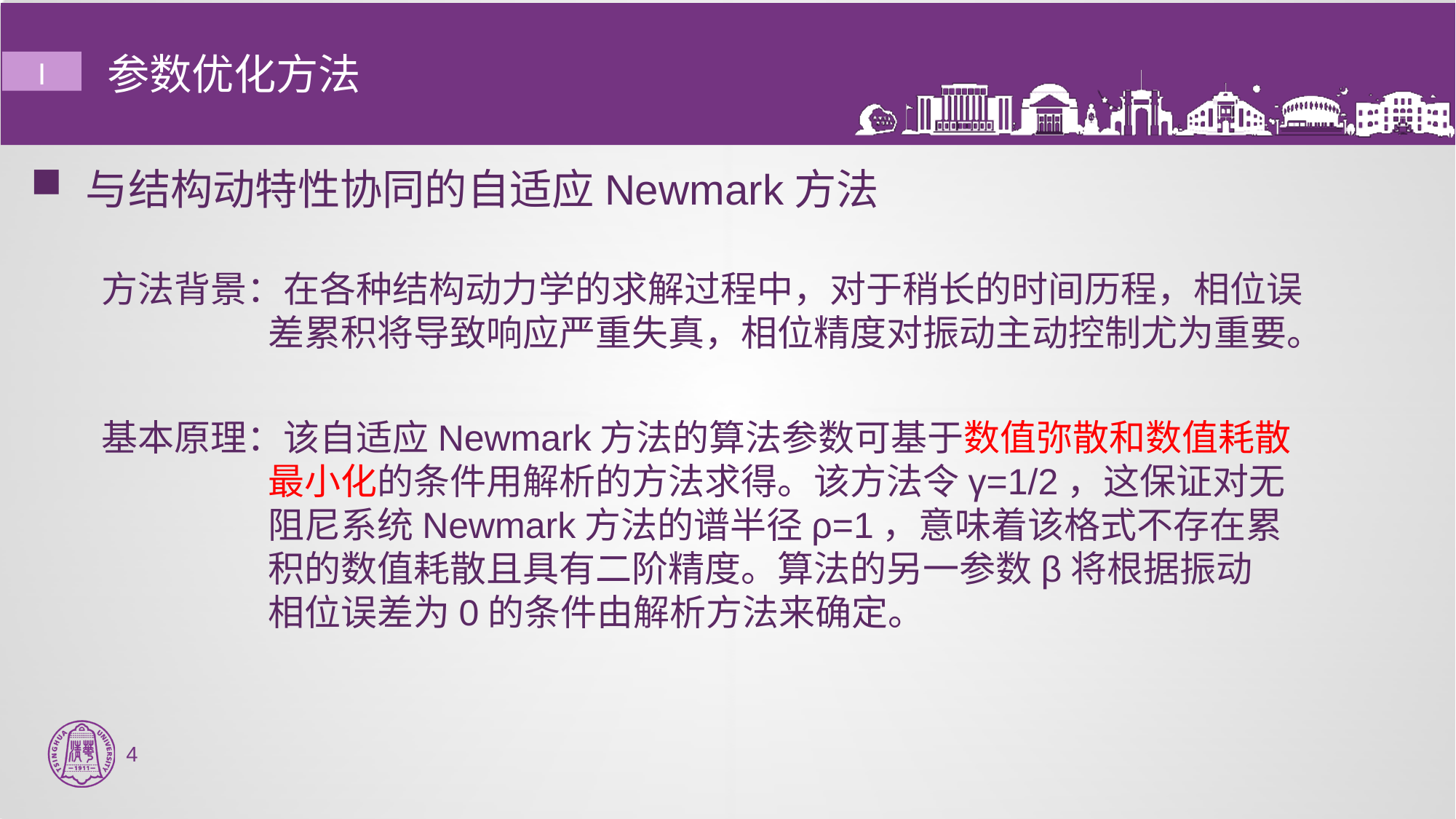

# 参数优化方法
I

与结构动特性协同的自适应Newmark方法
方法背景：在各种结构动力学的求解过程中，对于稍长的时间历程，相位误	       差累积将导致响应严重失真，相位精度对振动主动控制尤为重要。
基本原理：该自适应Newmark方法的算法参数可基于数值弥散和数值耗散		       最小化的条件用解析的方法求得。该方法令γ=1/2，这保证对无      	       阻尼系统Newmark方法的谱半径ρ=1，意味着该格式不存在累	     	       积的数值耗散且具有二阶精度。算法的另一参数β将根据振动	   	       相位误差为0的条件由解析方法来确定。

4